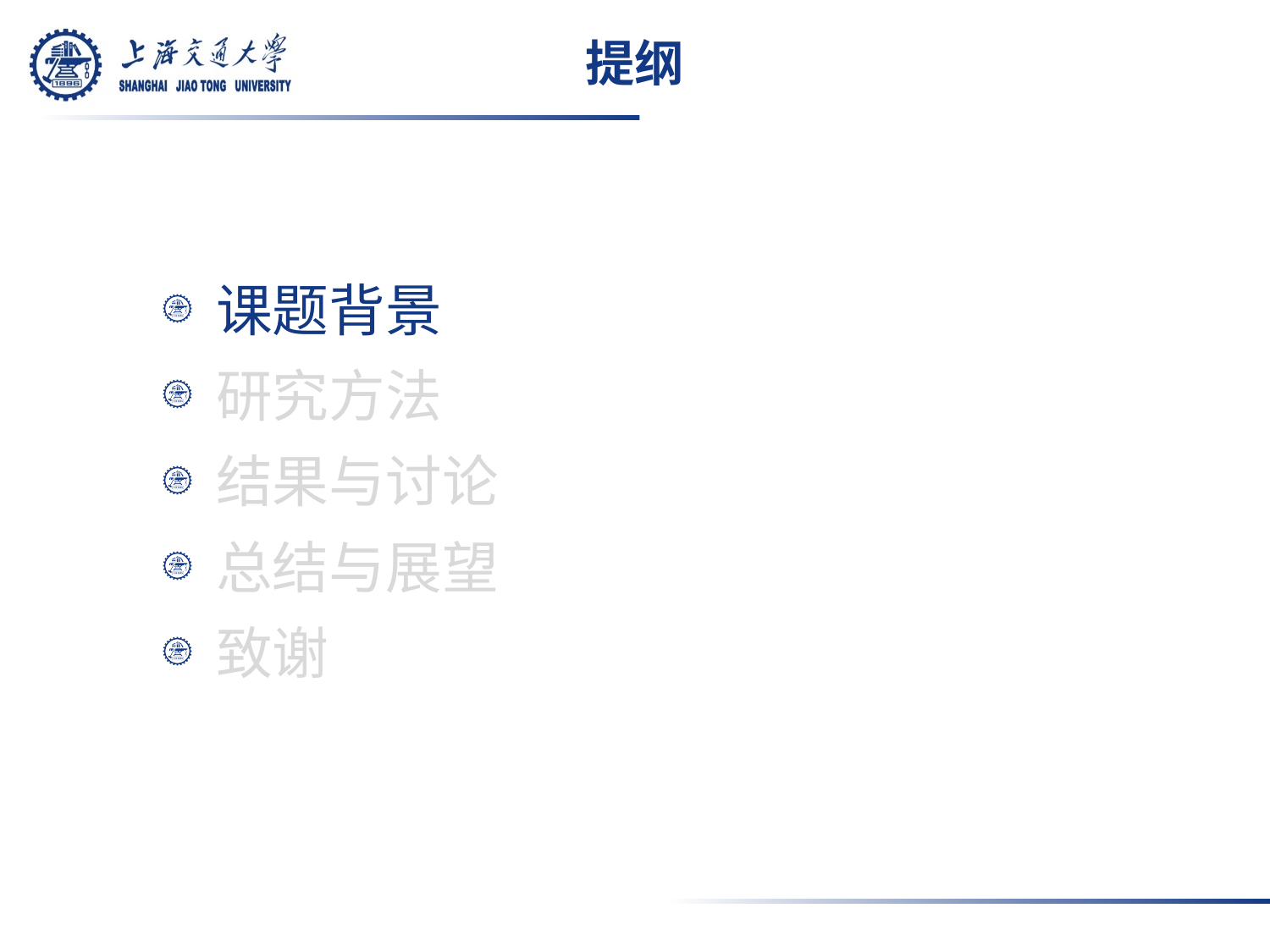

# 提纲
课题背景
研究方法
结果与讨论
总结与展望
致谢